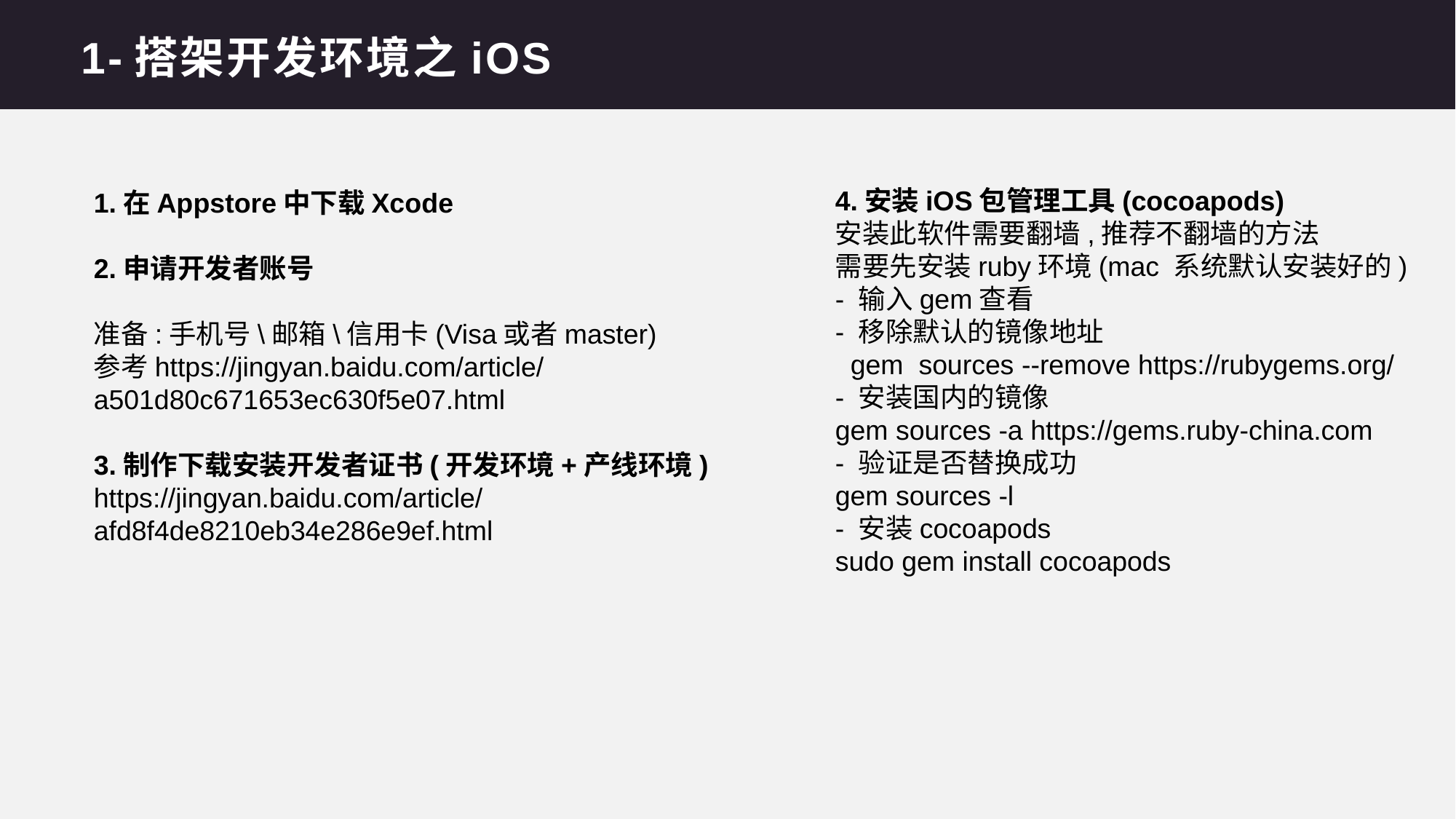

1-搭架开发环境之iOS
4.安装iOS包管理工具(cocoapods)
安装此软件需要翻墙,推荐不翻墙的方法
需要先安装ruby环境(mac 系统默认安装好的)
- 输入gem查看
- 移除默认的镜像地址
  gem  sources --remove https://rubygems.org/
- 安装国内的镜像
gem sources -a https://gems.ruby-china.com
- 验证是否替换成功
gem sources -l
- 安装cocoapods
sudo gem install cocoapods

1.在Appstore中下载Xcode

2.申请开发者账号

准备:手机号\邮箱\信用卡(Visa或者master)
参考https://jingyan.baidu.com/article/a501d80c671653ec630f5e07.html

3.制作下载安装开发者证书(开发环境+产线环境)
https://jingyan.baidu.com/article/afd8f4de8210eb34e286e9ef.html